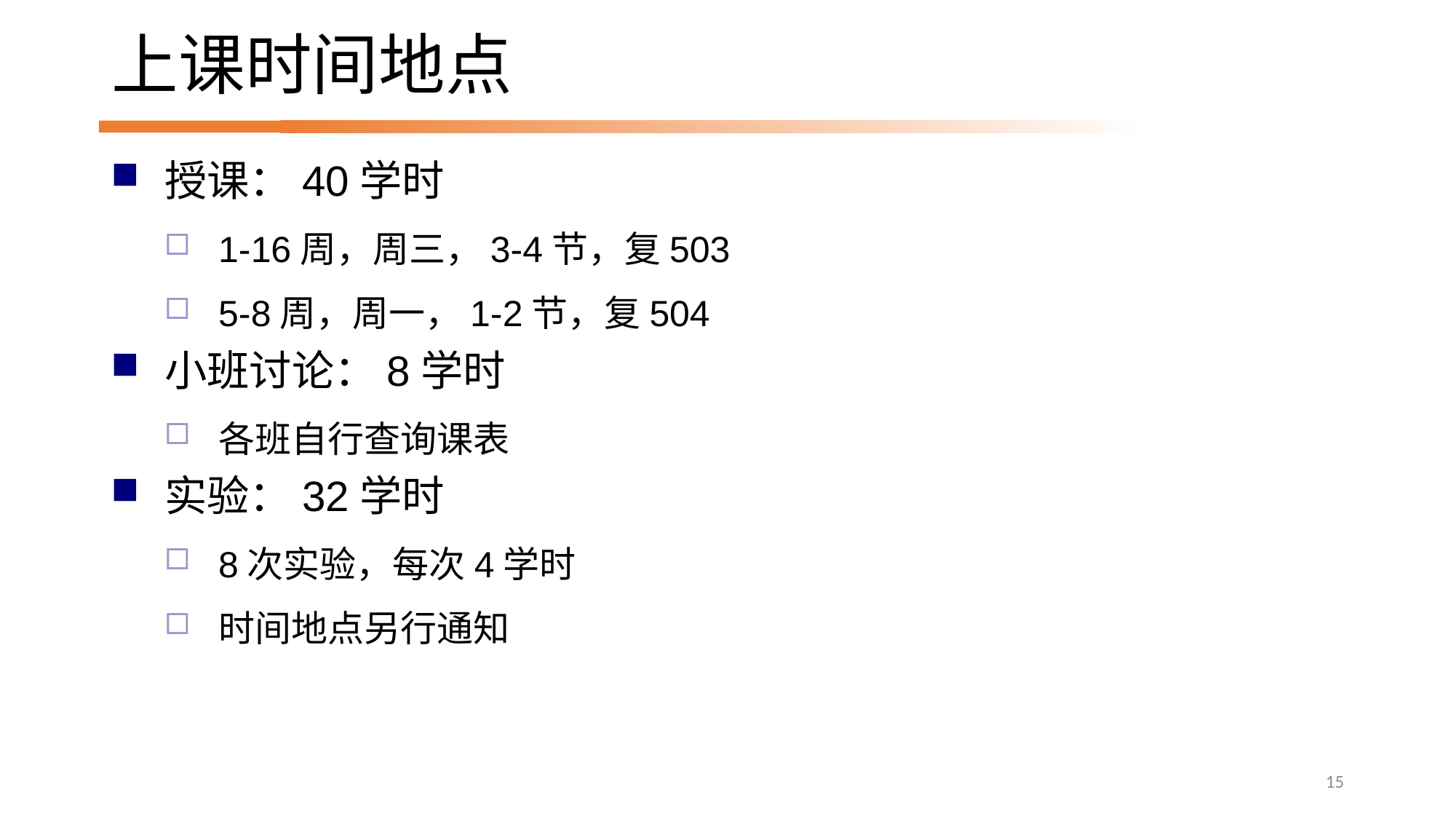

# 上课时间地点
授课：40学时
1-16周，周三，3-4节，复503
5-8周，周一，1-2节，复504
小班讨论：8学时
各班自行查询课表
实验：32学时
8次实验，每次4学时
时间地点另行通知
15